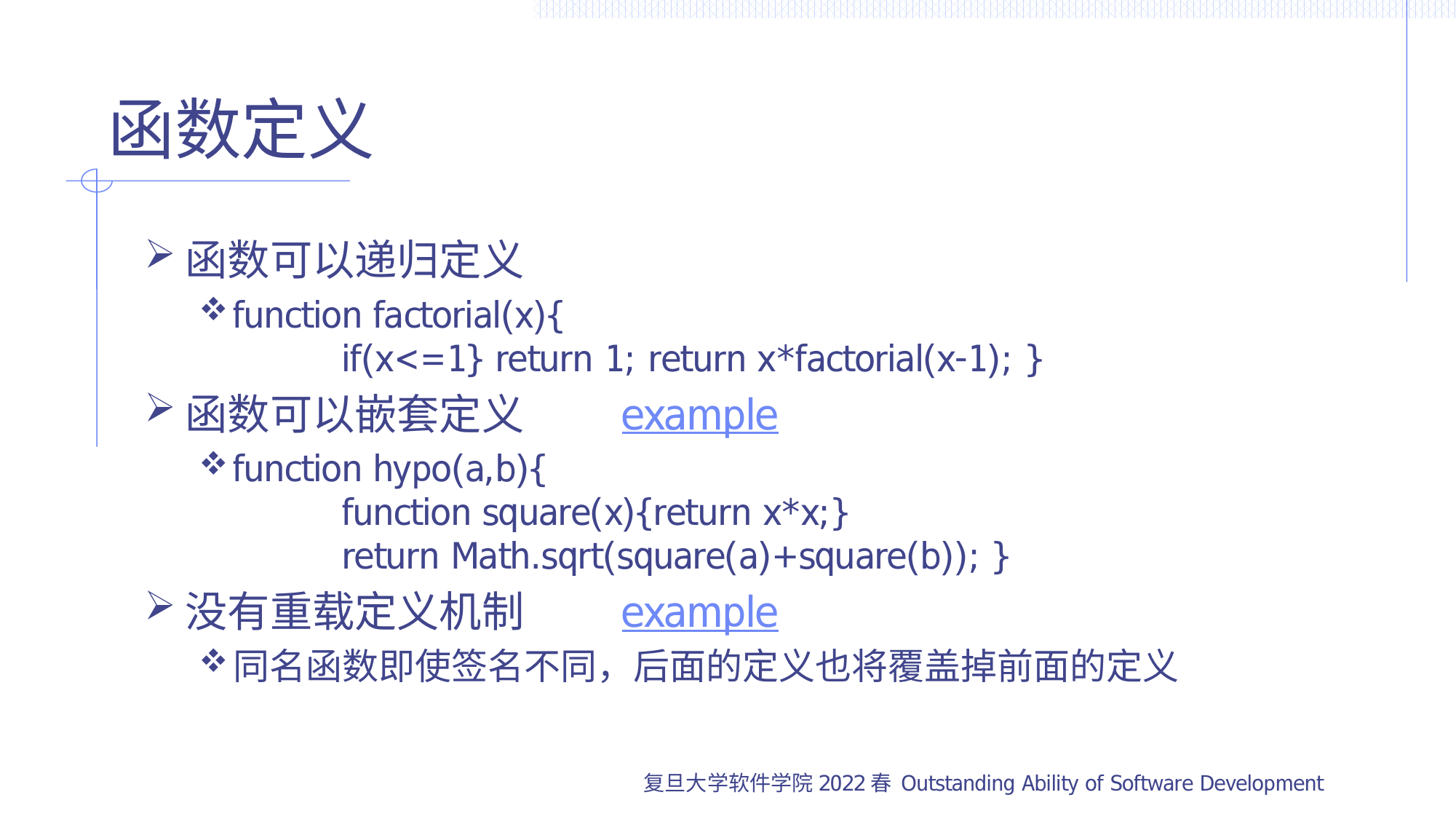

# 函数定义
函数可以递归定义
function factorial(x){
	if(x<=1} return 1; return x*factorial(x-1); }
函数可以嵌套定义	example
function hypo(a,b){
	function square(x){return x*x;}
	return Math.sqrt(square(a)+square(b)); }
没有重载定义机制	example
同名函数即使签名不同，后面的定义也将覆盖掉前面的定义